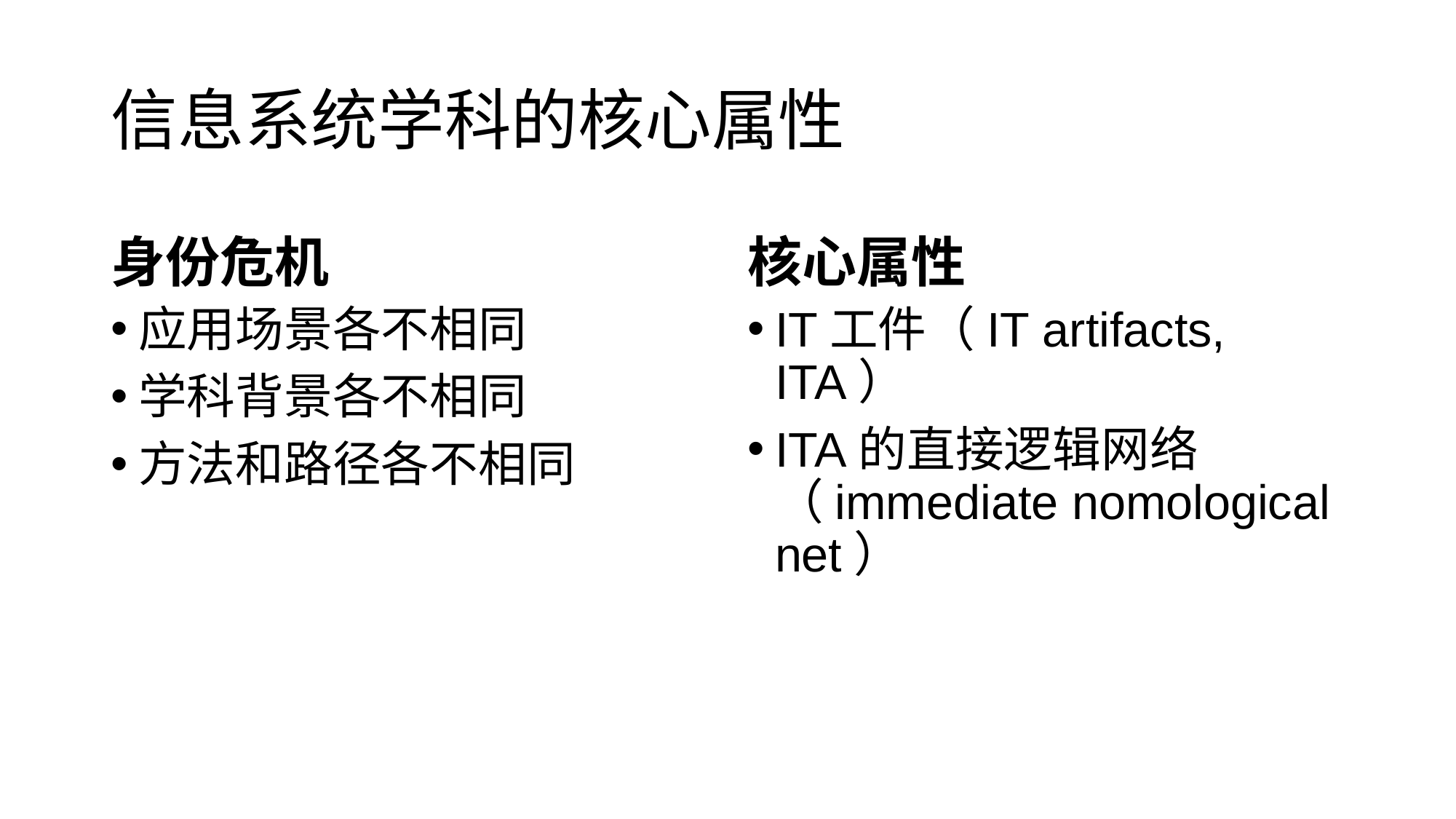

# 信息系统学科的核心属性
身份危机
核心属性
应用场景各不相同
学科背景各不相同
方法和路径各不相同
IT工件（IT artifacts, ITA）
ITA的直接逻辑网络（immediate nomological net）